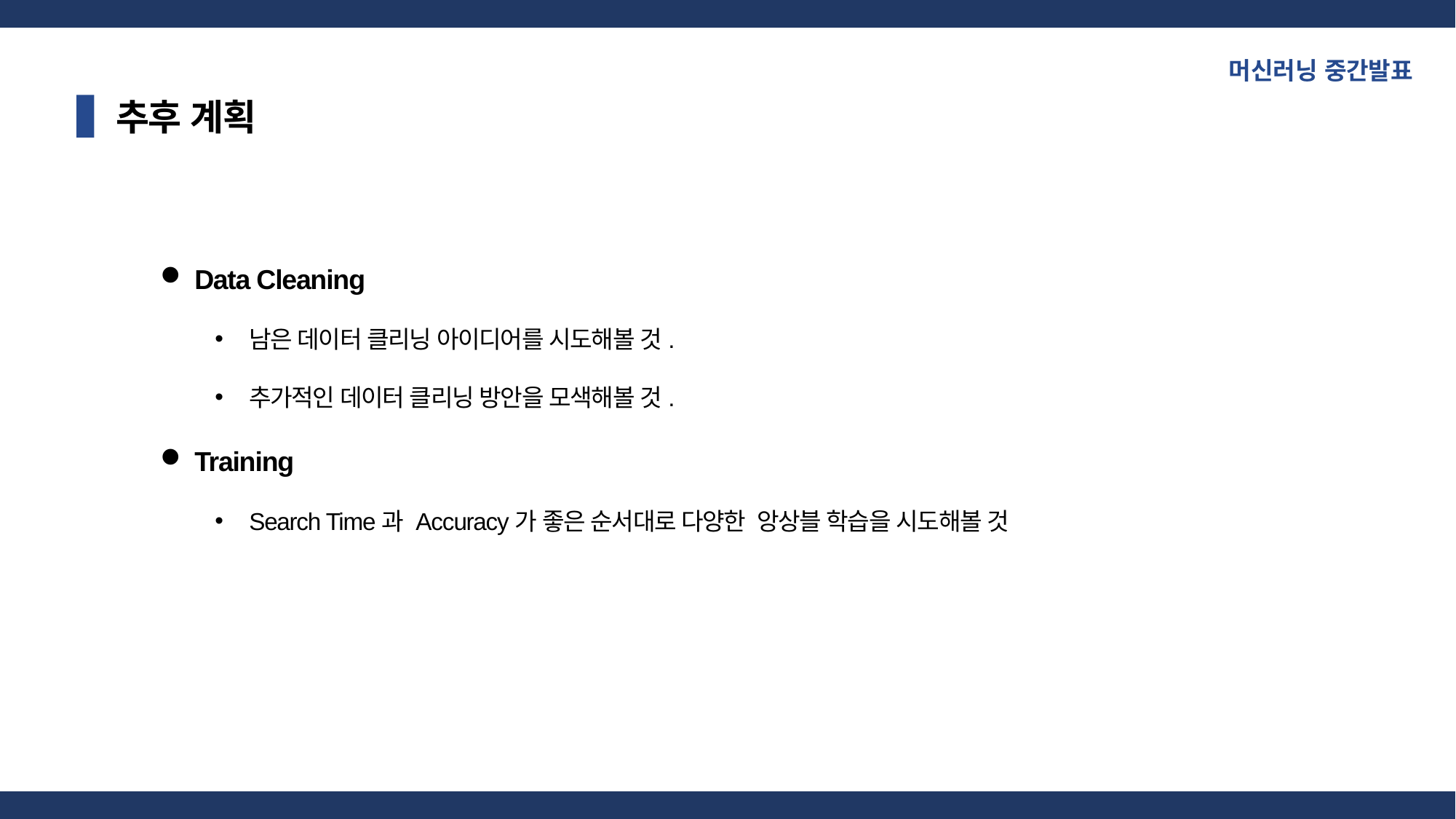

머신러닝 중간발표
추후 계획

Data Cleaning
남은 데이터 클리닝 아이디어를 시도해볼 것.
추가적인 데이터 클리닝 방안을 모색해볼 것.
Training
Search Time과 Accuracy가 좋은 순서대로 다양한  앙상블 학습을 시도해볼 것